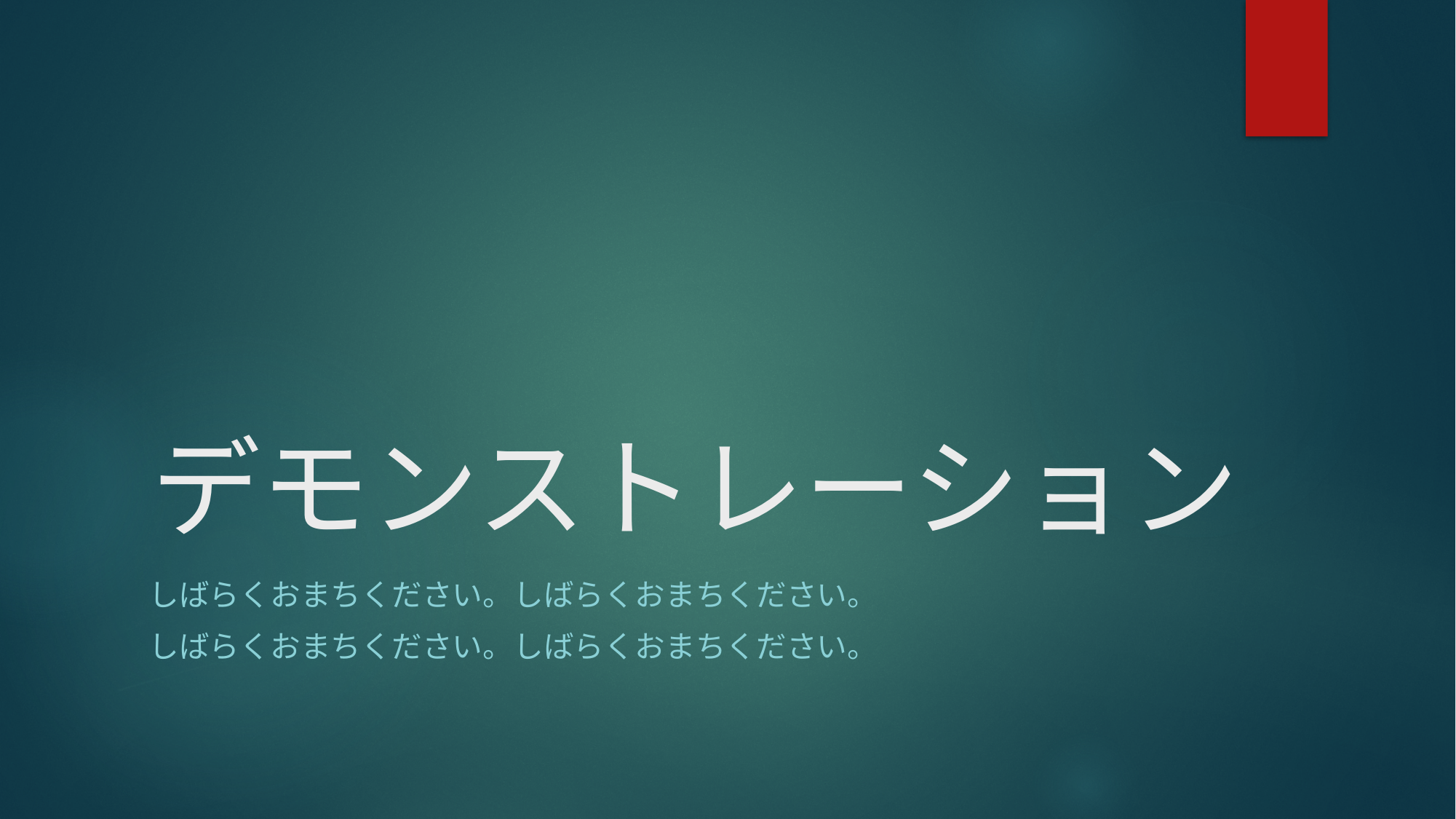

# デモンストレーション
しばらくおまちください。しばらくおまちください。
しばらくおまちください。しばらくおまちください。